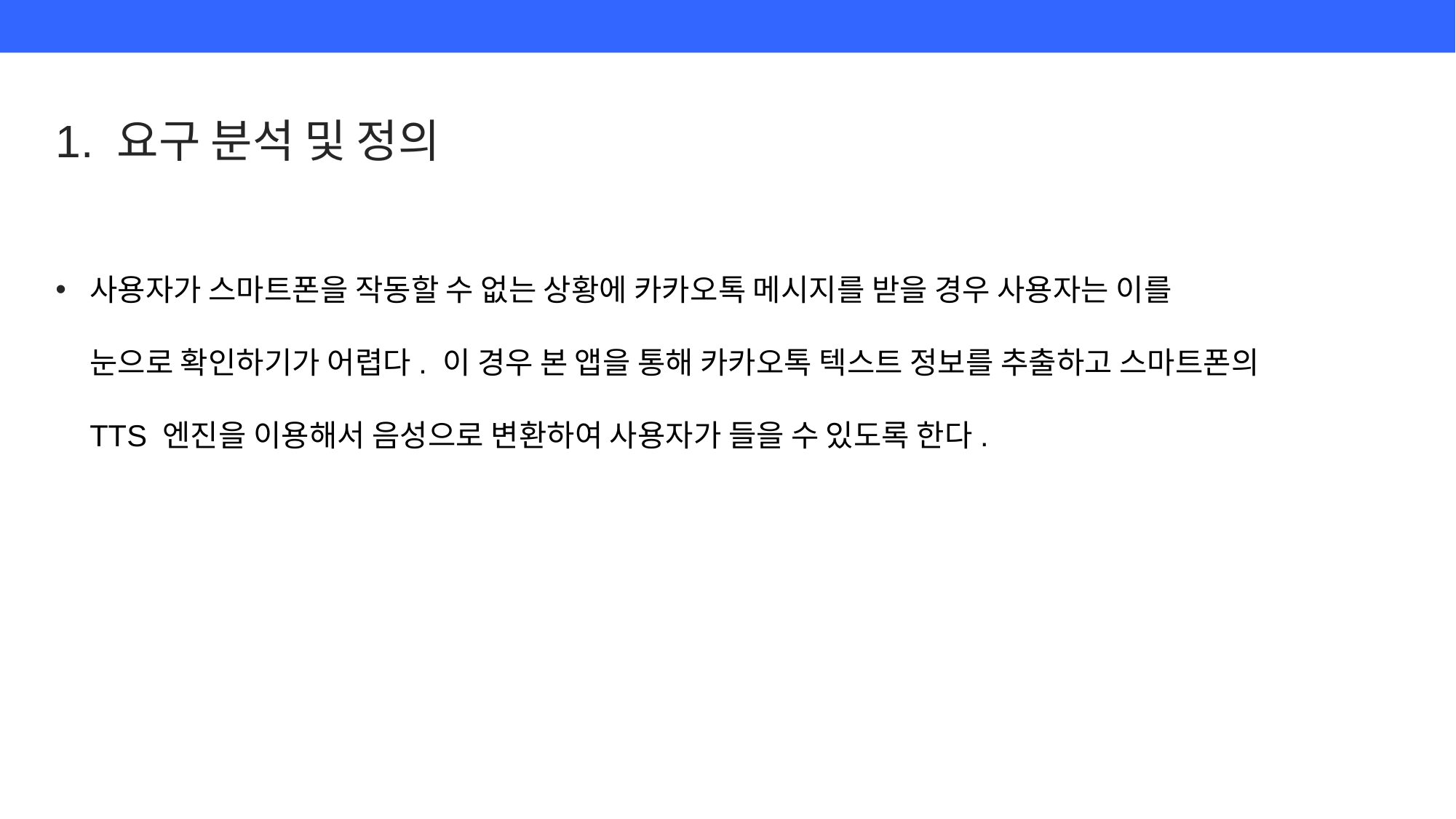

1. 요구 분석 및 정의
사용자가 스마트폰을 작동할 수 없는 상황에 카카오톡 메시지를 받을 경우 사용자는 이를 눈으로 확인하기가 어렵다. 이 경우 본 앱을 통해 카카오톡 텍스트 정보를 추출하고 스마트폰의 TTS 엔진을 이용해서 음성으로 변환하여 사용자가 들을 수 있도록 한다.